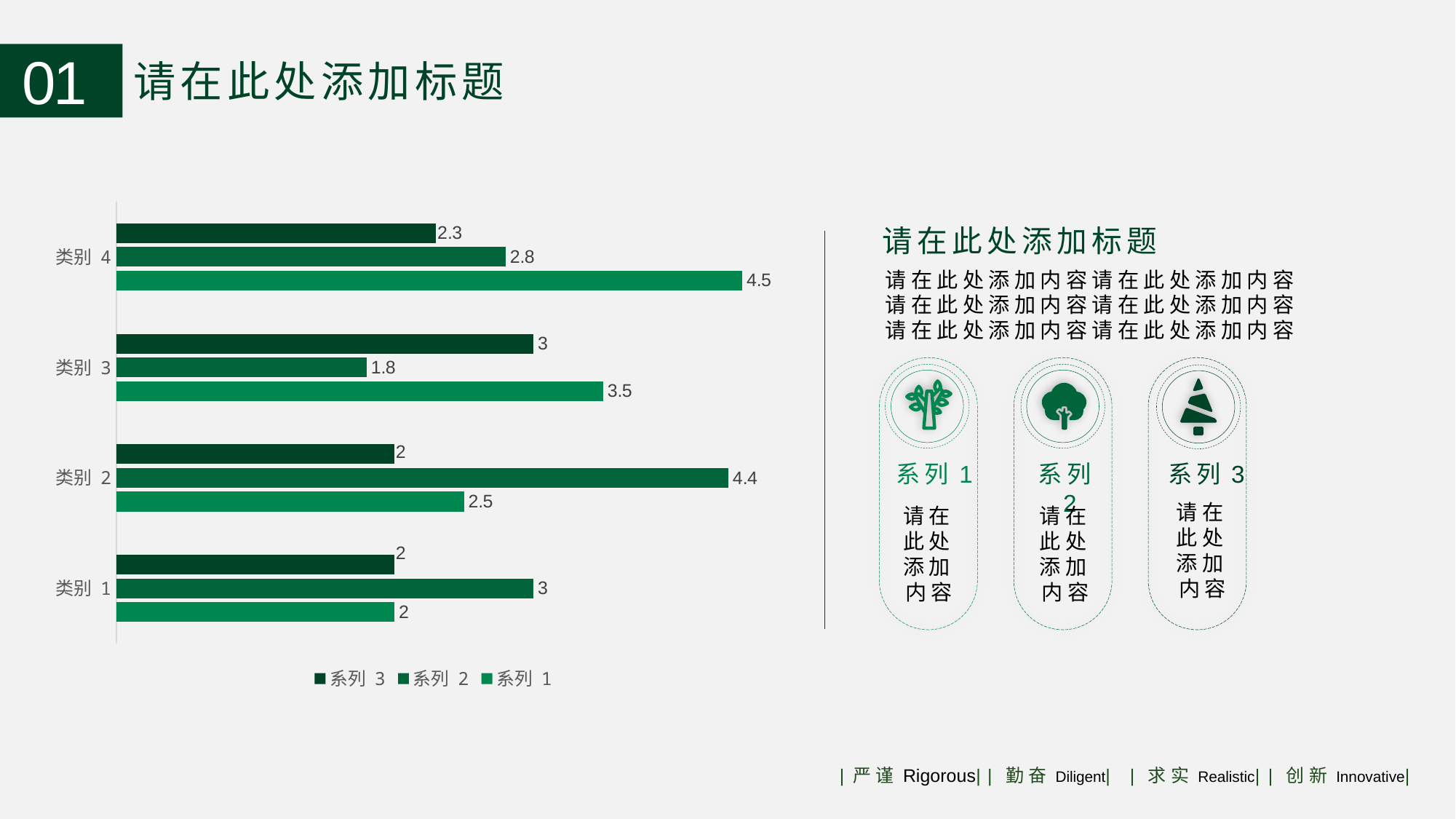

01

请在此处添加标题

### Chart

| Category | 系列 1 | 系列 2 | 系列 3 |
|---|---|---|---|
| 类别 1 | 2.0 | 3.0 | 2.0 |
| 类别 2 | 2.5 | 4.4 | 2.0 |
| 类别 3 | 3.5 | 1.8 | 3.0 |
| 类别 4 | 4.5 | 2.8 | 2.3 |
请在此处添加标题
请在此处添加内容请在此处添加内容请在此处添加内容请在此处添加内容请在此处添加内容请在此处添加内容

系列2
系列3
系列1
请在此处添加内容
请在此处添加内容
请在此处添加内容